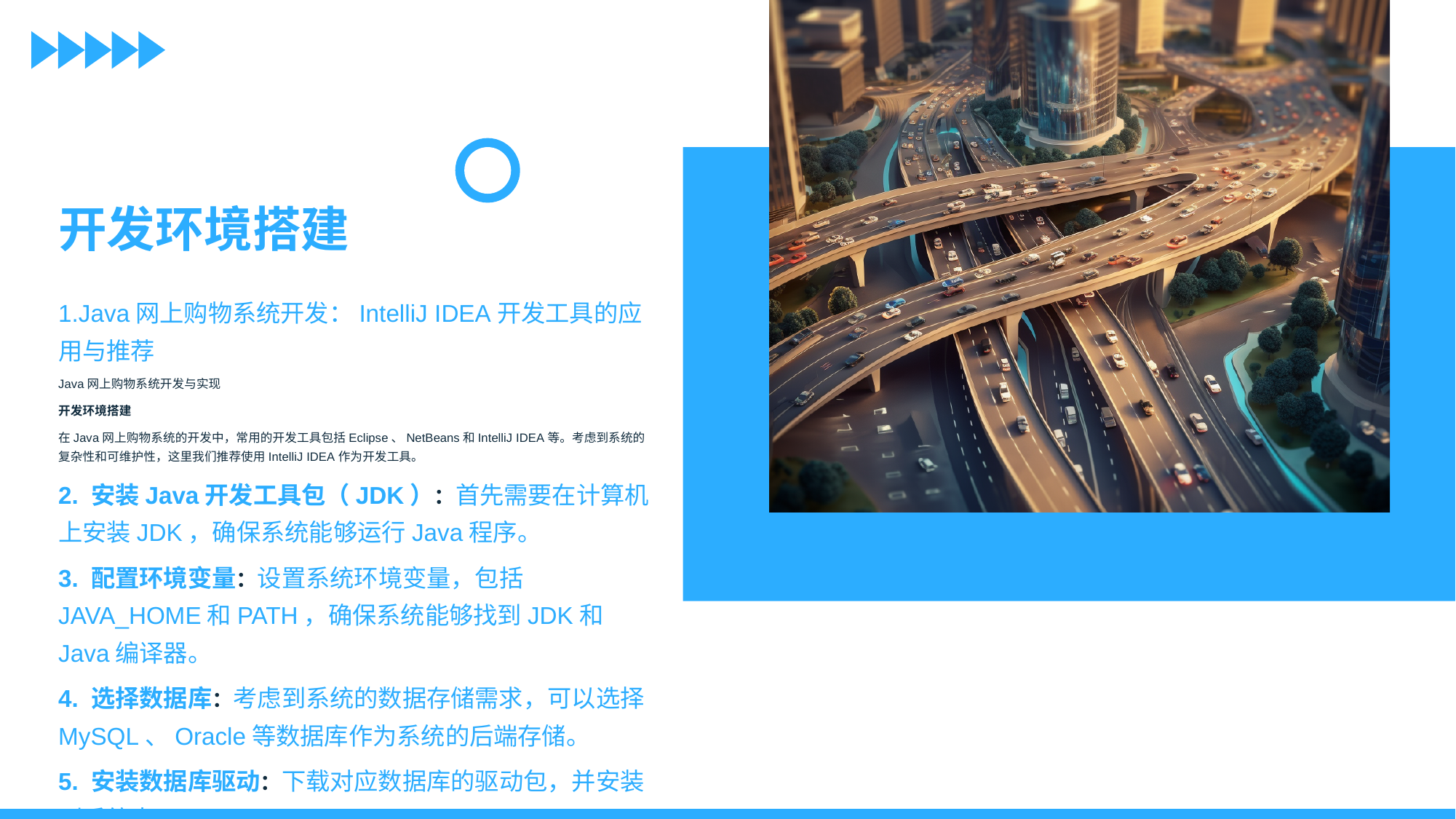

开发环境搭建
1.Java网上购物系统开发：IntelliJ IDEA开发工具的应用与推荐
Java网上购物系统开发与实现
开发环境搭建
在Java网上购物系统的开发中，常用的开发工具包括Eclipse、NetBeans和IntelliJ IDEA等。考虑到系统的复杂性和可维护性，这里我们推荐使用IntelliJ IDEA作为开发工具。
2. 安装Java开发工具包（JDK）：首先需要在计算机上安装JDK，确保系统能够运行Java程序。
3. 配置环境变量：设置系统环境变量，包括JAVA_HOME和PATH，确保系统能够找到JDK和Java编译器。
4. 选择数据库：考虑到系统的数据存储需求，可以选择MySQL、Oracle等数据库作为系统的后端存储。
5. 安装数据库驱动：下载对应数据库的驱动包，并安装到系统中。
6. 选择Web框架：考虑到系统的Web开发需求，可以选择Spring框架作为开发框架。
7. 搭建开发环境：使用IntelliJ IDEA等开发工具，根据项目需求搭建开发环境，包括创建项目、配置数据库连接等。
完成开发环境搭建后，需要进行测试以确保开发环境正常。测试内容包括但不限于：